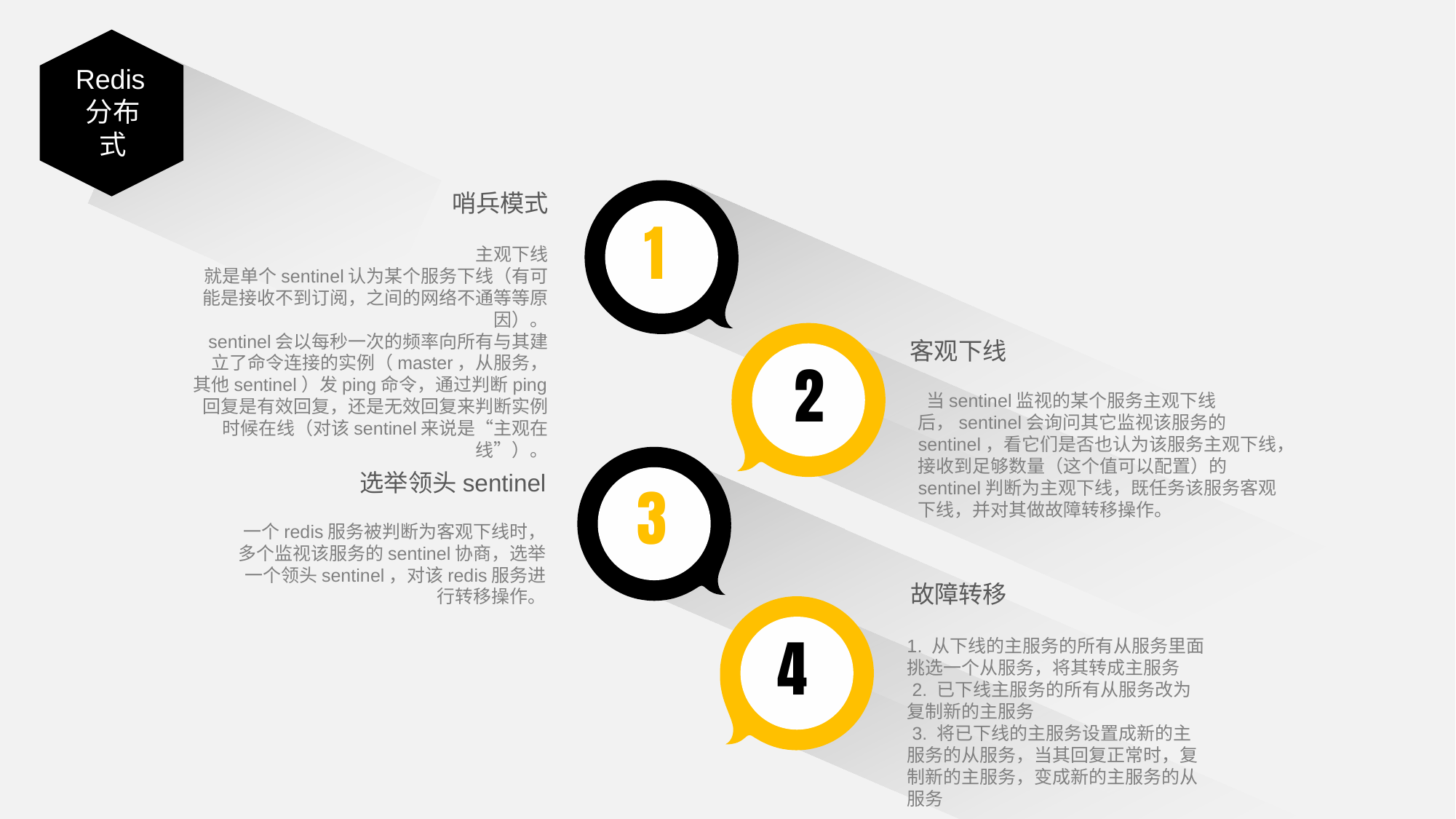

Redis分布式

哨兵模式
1
主观下线
就是单个sentinel认为某个服务下线（有可能是接收不到订阅，之间的网络不通等等原因）。
sentinel会以每秒一次的频率向所有与其建立了命令连接的实例（master，从服务，其他sentinel）发ping命令，通过判断ping回复是有效回复，还是无效回复来判断实例时候在线（对该sentinel来说是“主观在线”）。

客观下线
2
 当sentinel监视的某个服务主观下线后，sentinel会询问其它监视该服务的sentinel，看它们是否也认为该服务主观下线，接收到足够数量（这个值可以配置）的sentinel判断为主观下线，既任务该服务客观下线，并对其做故障转移操作。

选举领头sentinel
3
一个redis服务被判断为客观下线时，多个监视该服务的sentinel协商，选举一个领头sentinel，对该redis服务进行转移操作。

故障转移

1. 从下线的主服务的所有从服务里面挑选一个从服务，将其转成主服务
 2. 已下线主服务的所有从服务改为复制新的主服务
 3. 将已下线的主服务设置成新的主服务的从服务，当其回复正常时，复制新的主服务，变成新的主服务的从服务
4